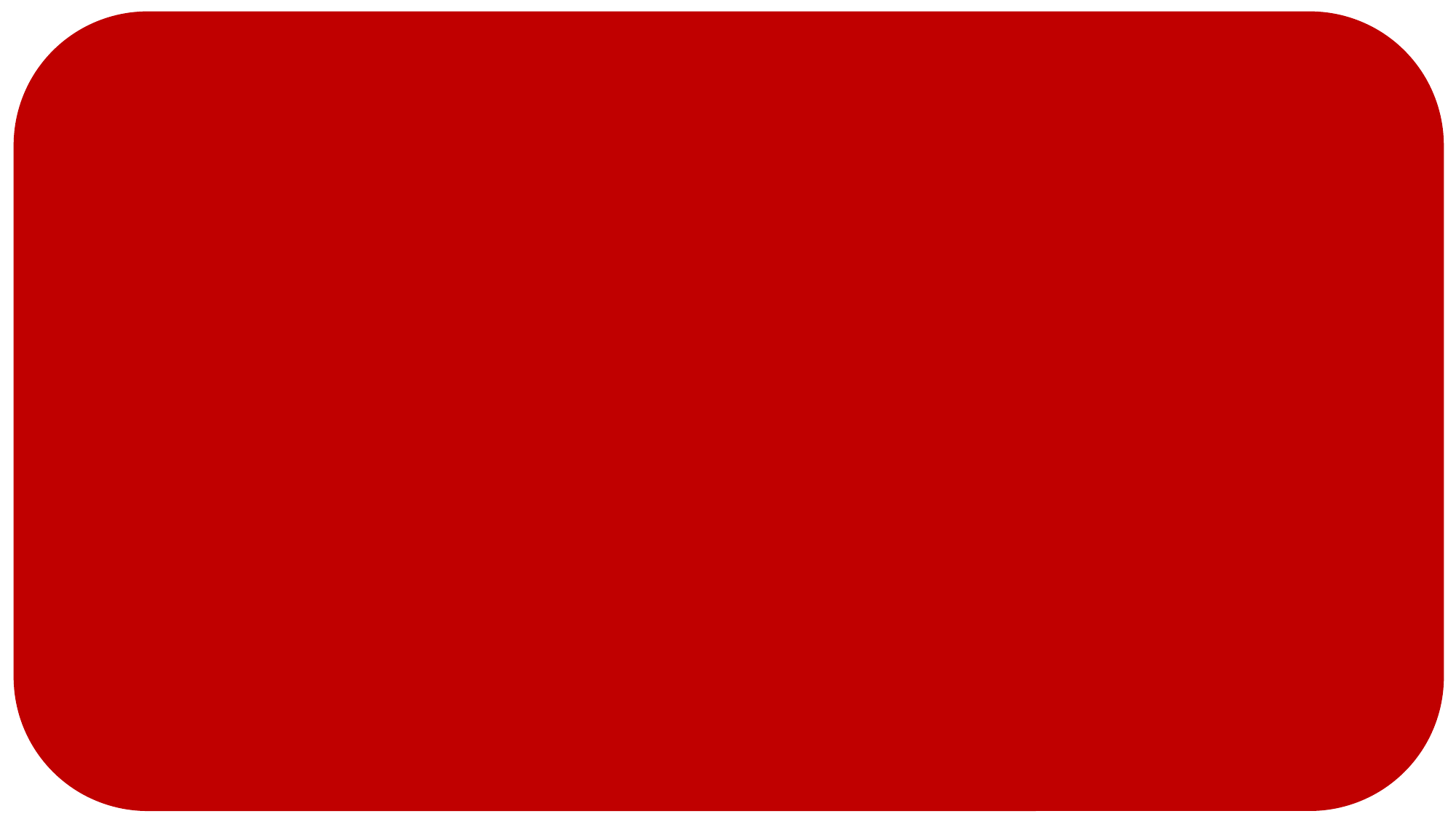

파고다 인강
2019-10. Monthly Review
2019. 11. 05
By  더블트리인터랙티브